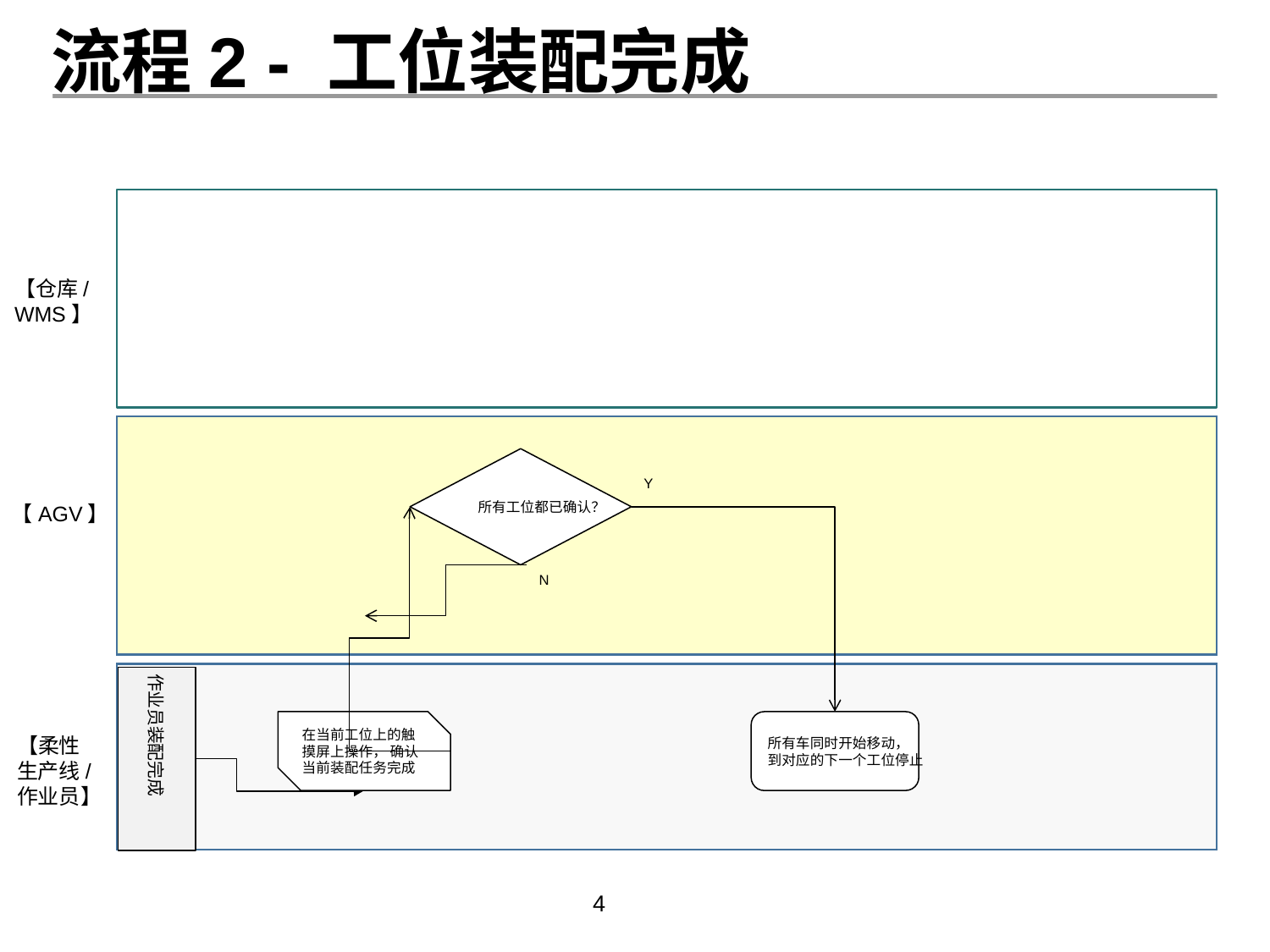

流程2 - 工位装配完成
所有工位都已确认？
Y
N
作业员装配完成
在当前工位上的触摸屏上操作， 确认当前装配任务完成
所有车同时开始移动，
到对应的下一个工位停止